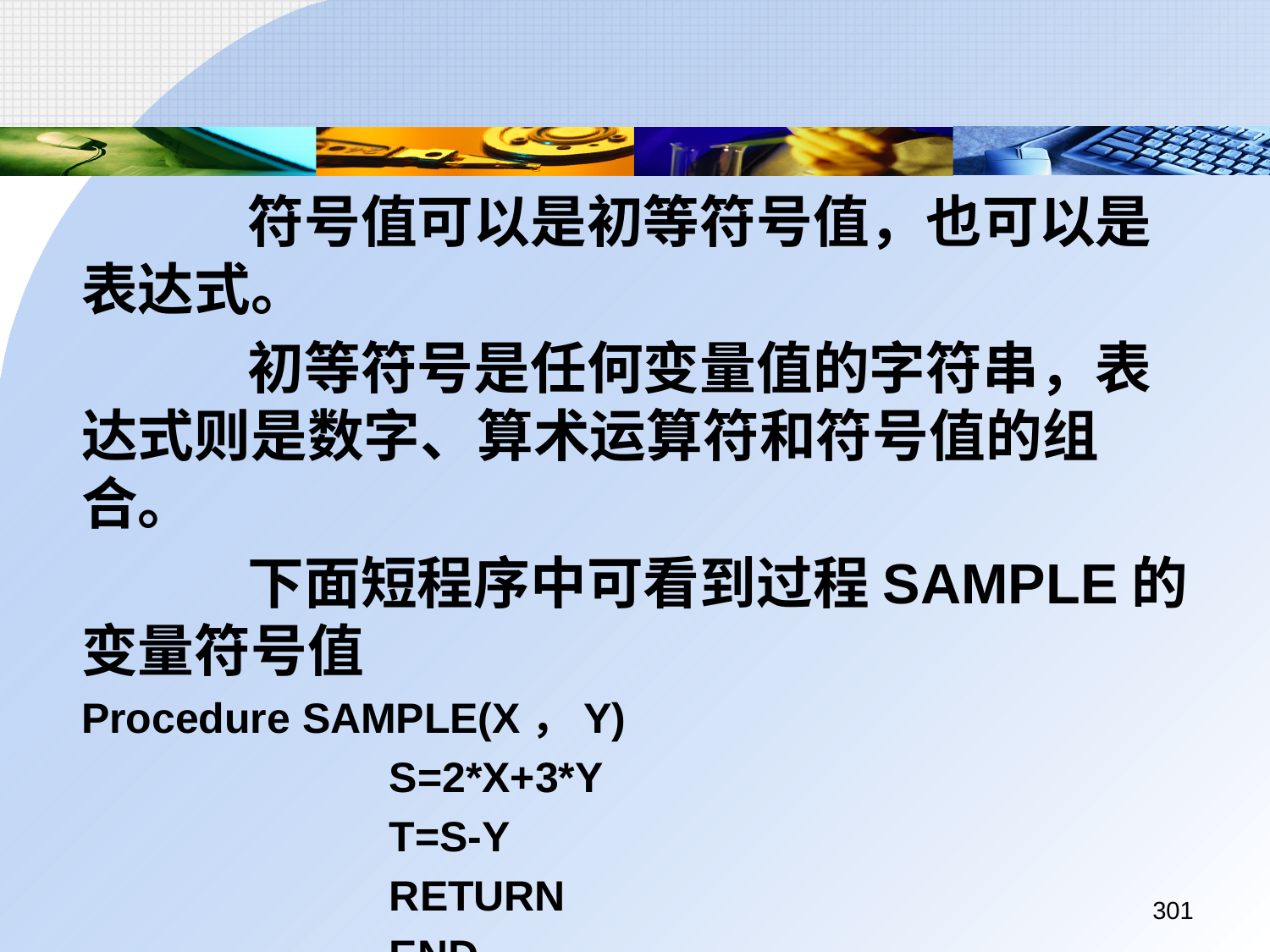

符号值可以是初等符号值，也可以是表达式。
		  初等符号是任何变量值的字符串，表达式则是数字、算术运算符和符号值的组合。
		  下面短程序中可看到过程SAMPLE的变量符号值
	Procedure SAMPLE(X，Y)
                              S=2*X+3*Y
                              T=S-Y
                              RETURN
                              END

301